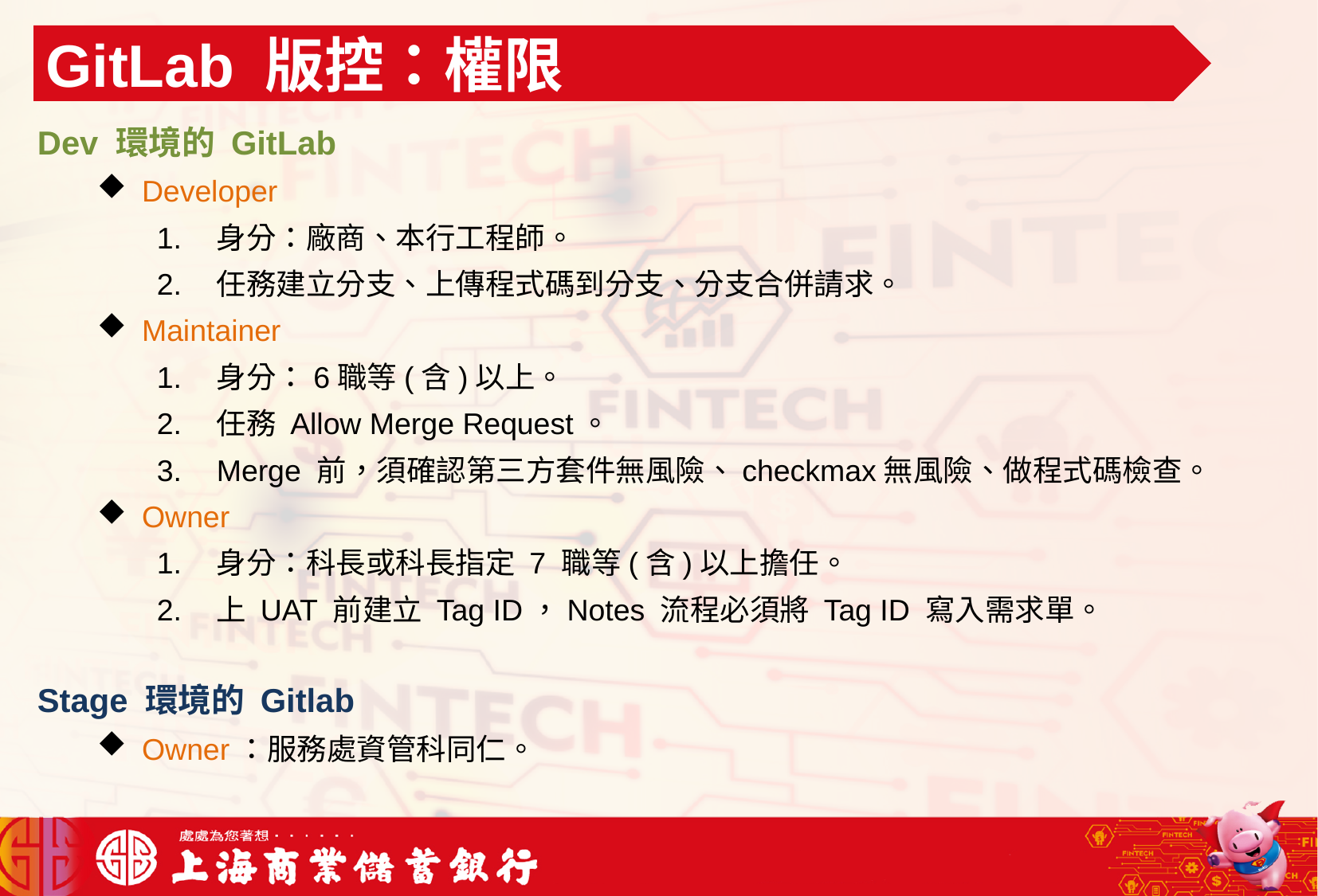

GitLab 版控：權限
Dev 環境的 GitLab
Developer
身分：廠商、本行工程師。
任務建立分支、上傳程式碼到分支、分支合併請求。
Maintainer
身分：6職等(含)以上。
任務 Allow Merge Request。
Merge 前，須確認第三方套件無風險、checkmax無風險、做程式碼檢查。
Owner
身分：科長或科長指定 7 職等(含)以上擔任。
上 UAT 前建立 Tag ID，Notes 流程必須將 Tag ID 寫入需求單。

Stage 環境的 Gitlab
Owner：服務處資管科同仁。